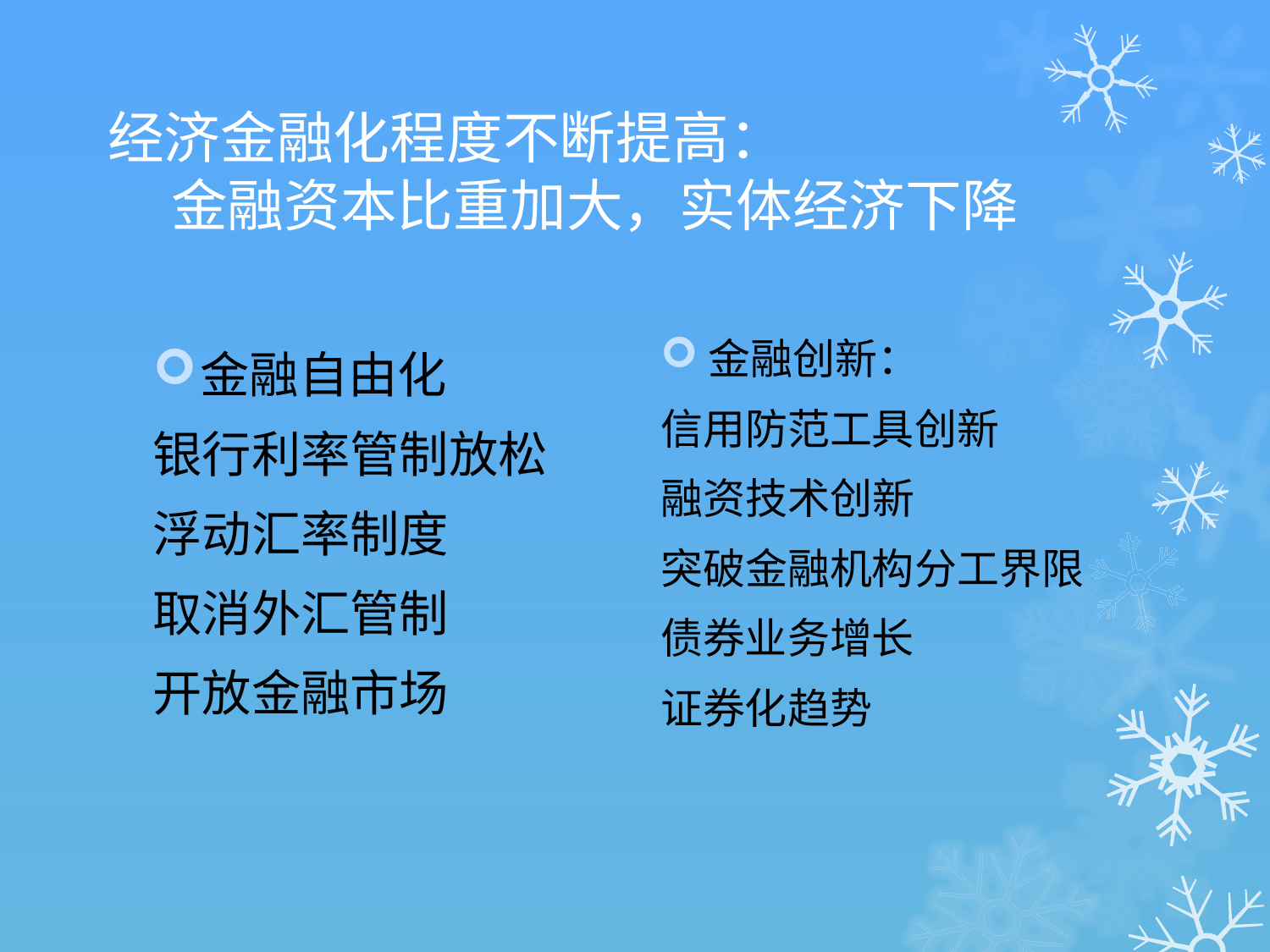

# 经济金融化程度不断提高： 金融资本比重加大，实体经济下降
金融自由化
银行利率管制放松
浮动汇率制度
取消外汇管制
开放金融市场
金融创新：
信用防范工具创新
融资技术创新
突破金融机构分工界限
债券业务增长
证券化趋势